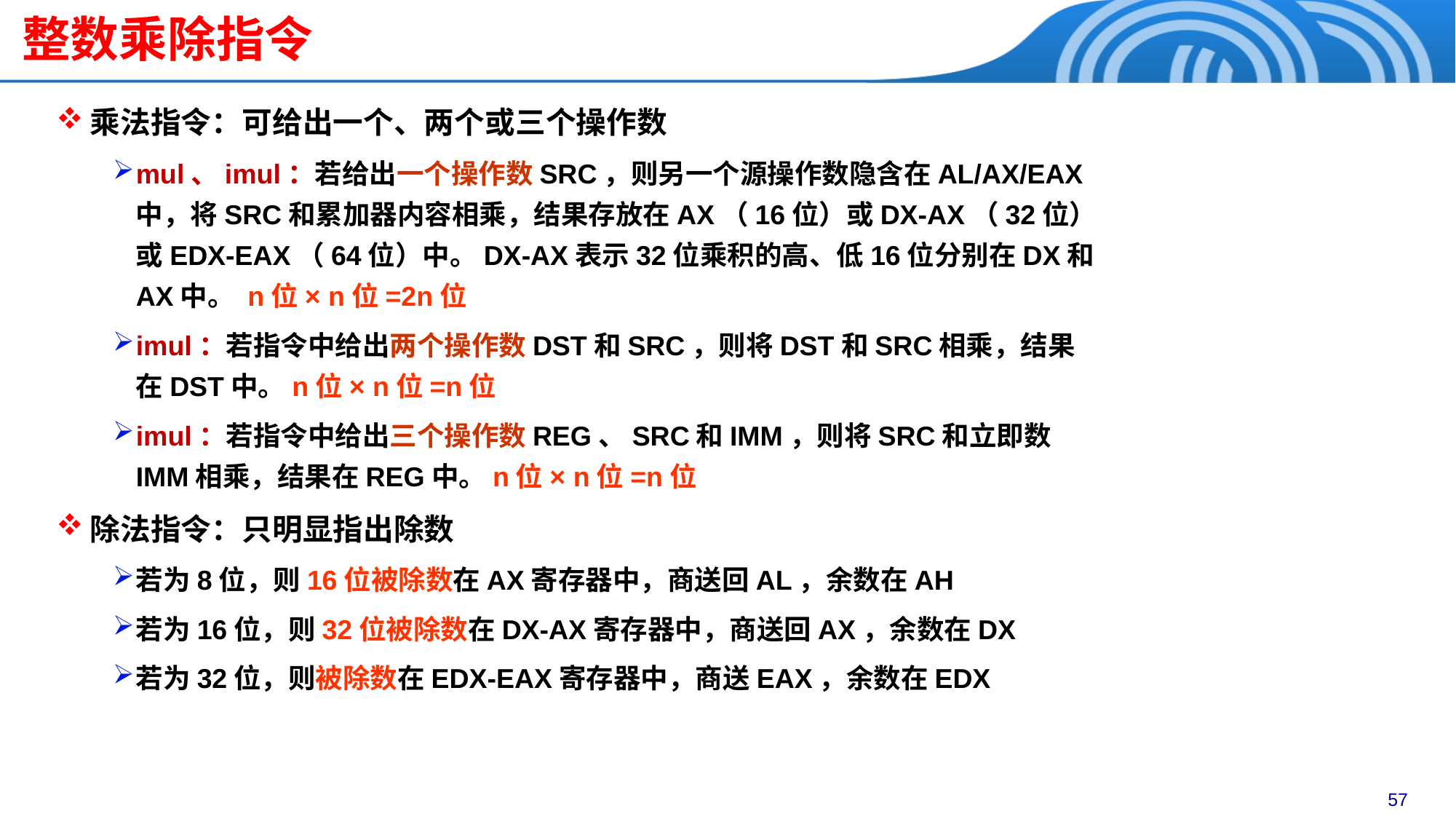

# 整数乘除指令
乘法指令：可给出一个、两个或三个操作数
mul、imul：若给出一个操作数SRC，则另一个源操作数隐含在AL/AX/EAX中，将SRC和累加器内容相乘，结果存放在AX（16位）或DX-AX（32位）或EDX-EAX（64位）中。DX-AX表示32位乘积的高、低16位分别在DX和AX中。 n位× n位=2n位
imul：若指令中给出两个操作数DST和SRC，则将DST和SRC相乘，结果在DST中。n位× n位=n位
imul：若指令中给出三个操作数REG、SRC和IMM，则将SRC和立即数IMM相乘，结果在REG中。n位× n位=n位
除法指令：只明显指出除数
若为8位，则16位被除数在AX寄存器中，商送回AL，余数在AH
若为16位，则32位被除数在DX-AX寄存器中，商送回AX，余数在DX
若为32位，则被除数在EDX-EAX寄存器中，商送EAX，余数在EDX